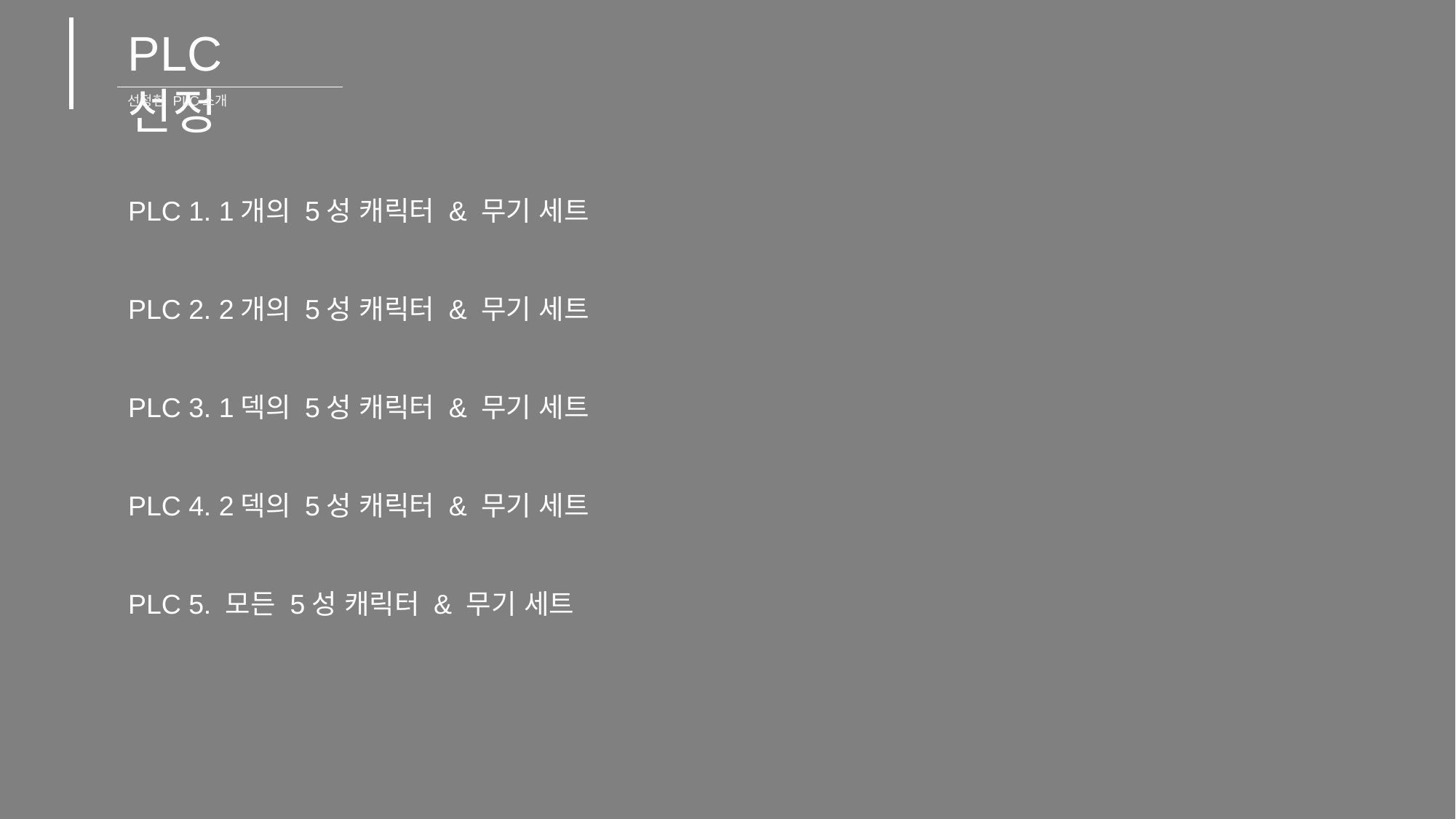

PLC 선정
선정한 PLC소개
PLC 1. 1개의 5성 캐릭터 & 무기 세트

PLC 2. 2개의 5성 캐릭터 & 무기 세트

PLC 3. 1덱의 5성 캐릭터 & 무기 세트

PLC 4. 2덱의 5성 캐릭터 & 무기 세트

PLC 5. 모든 5성 캐릭터 & 무기 세트